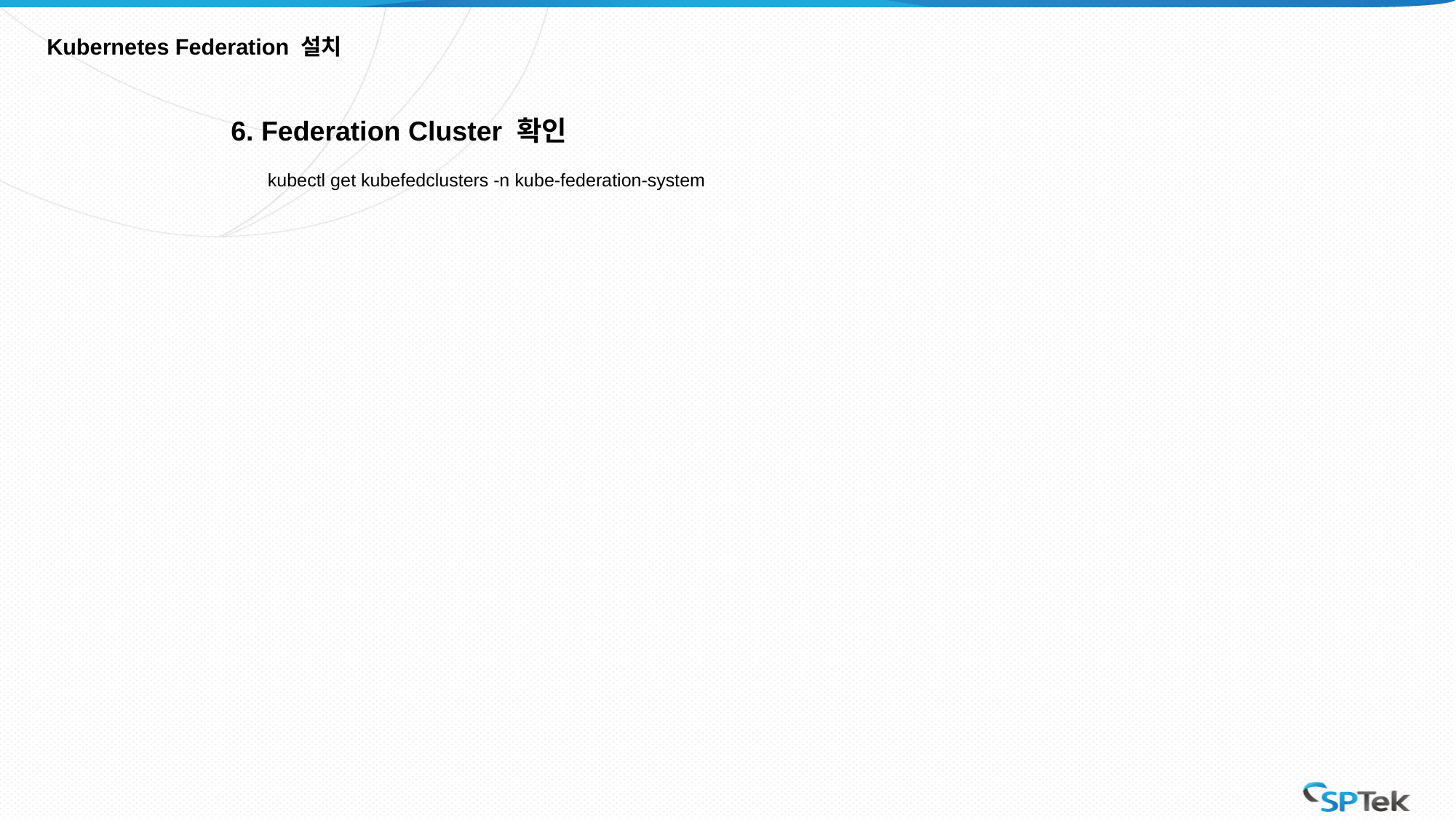

# Kubernetes Federation 설치
6. Federation Cluster 확인
kubectl get kubefedclusters -n kube-federation-system